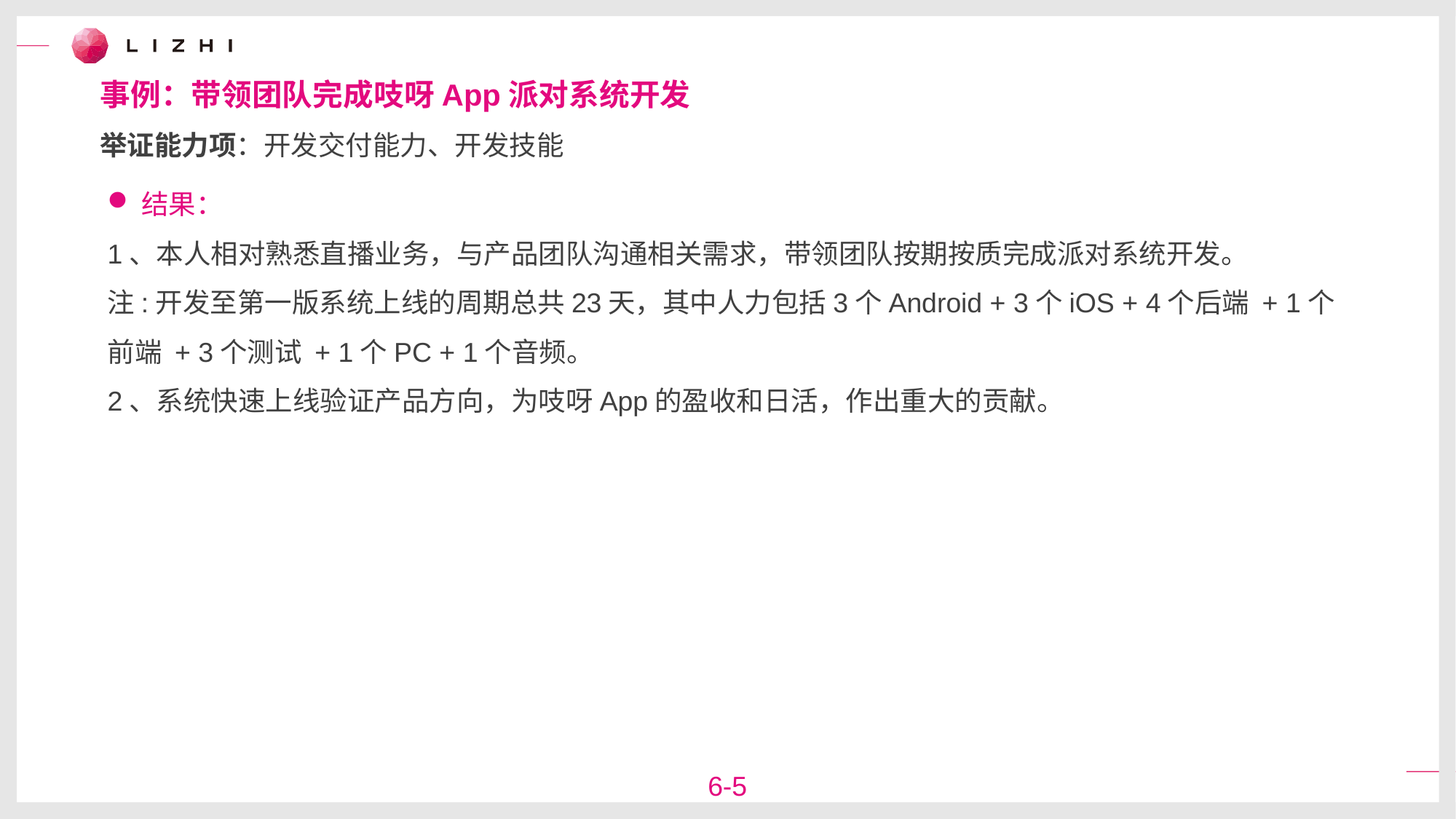

事例：带领团队完成吱呀App派对系统开发
举证能力项：开发交付能力、开发技能
结果：
1、本人相对熟悉直播业务，与产品团队沟通相关需求，带领团队按期按质完成派对系统开发。
注:开发至第一版系统上线的周期总共23天，其中人力包括3个Android + 3个iOS + 4个后端 + 1个前端 + 3个测试 + 1个PC + 1个音频。
2、系统快速上线验证产品方向，为吱呀App的盈收和日活，作出重大的贡献。
6-5